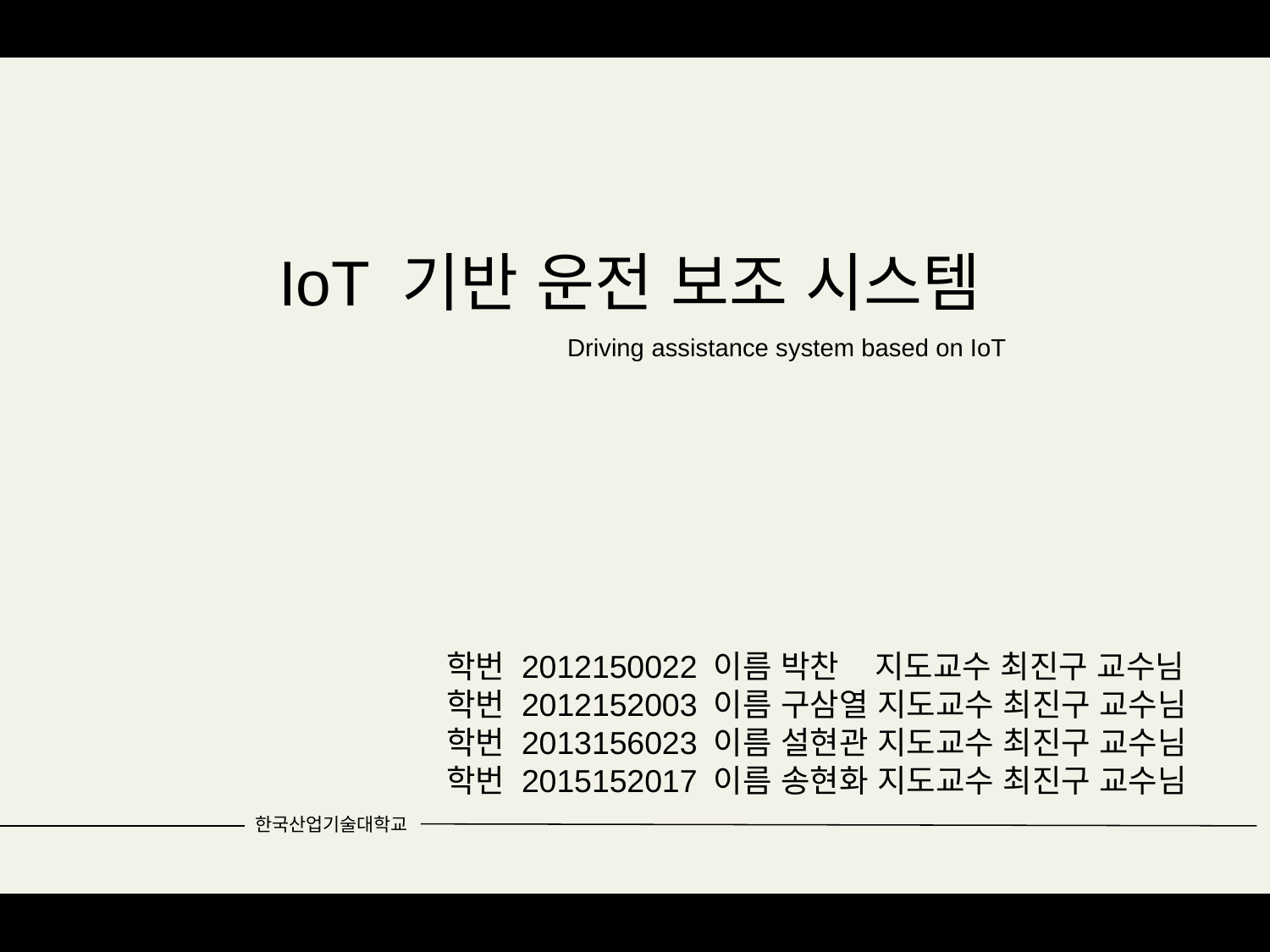

IoT 기반 운전 보조 시스템
Driving assistance system based on IoT
학번 2012150022 이름 박찬    지도교수 최진구 교수님
학번 2012152003 이름 구삼열 지도교수 최진구 교수님
학번 2013156023 이름 설현관 지도교수 최진구 교수님
학번 2015152017 이름 송현화 지도교수 최진구 교수님
한국산업기술대학교